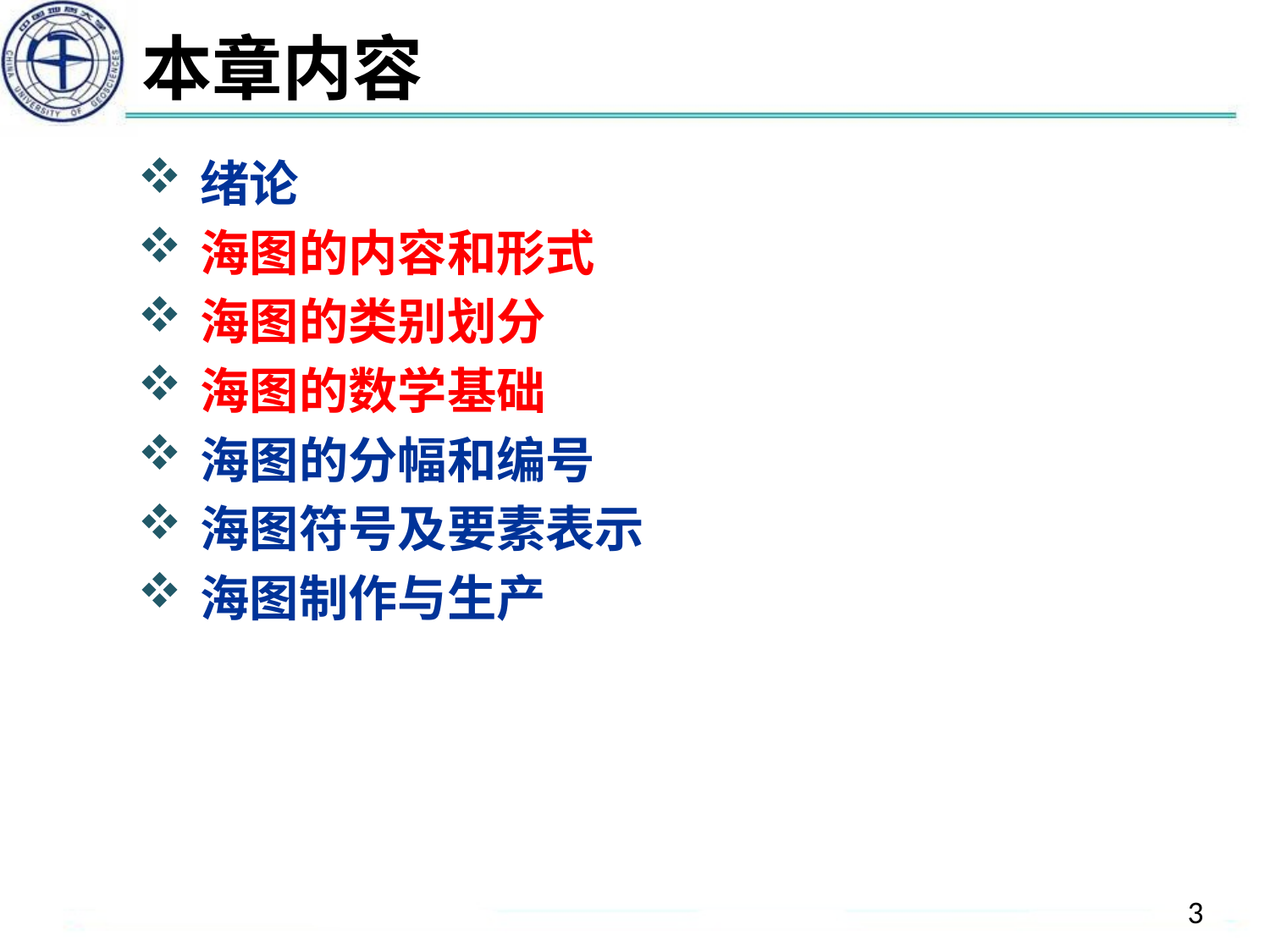

# 本章内容
绪论
海图的内容和形式
海图的类别划分
海图的数学基础
海图的分幅和编号
海图符号及要素表示
海图制作与生产